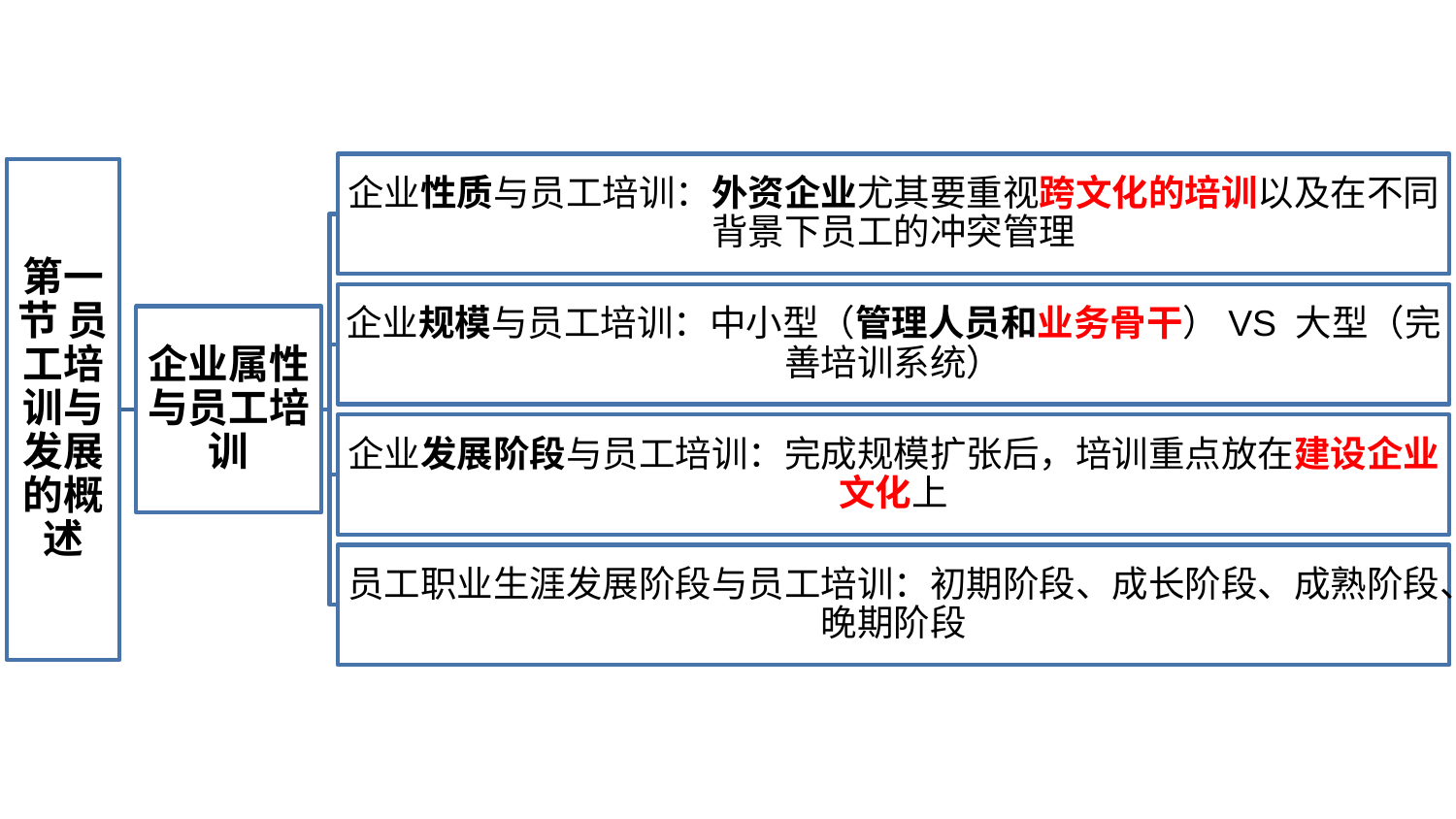

第一节 员工培训与发展的概述
企业属性与员工培训
企业性质与员工培训：外资企业尤其要重视跨文化的培训以及在不同背景下员工的冲突管理
企业规模与员工培训：中小型（管理人员和业务骨干）VS 大型（完善培训系统）
企业发展阶段与员工培训：完成规模扩张后，培训重点放在建设企业文化上
员工职业生涯发展阶段与员工培训：初期阶段、成长阶段、成熟阶段、晚期阶段
多题型